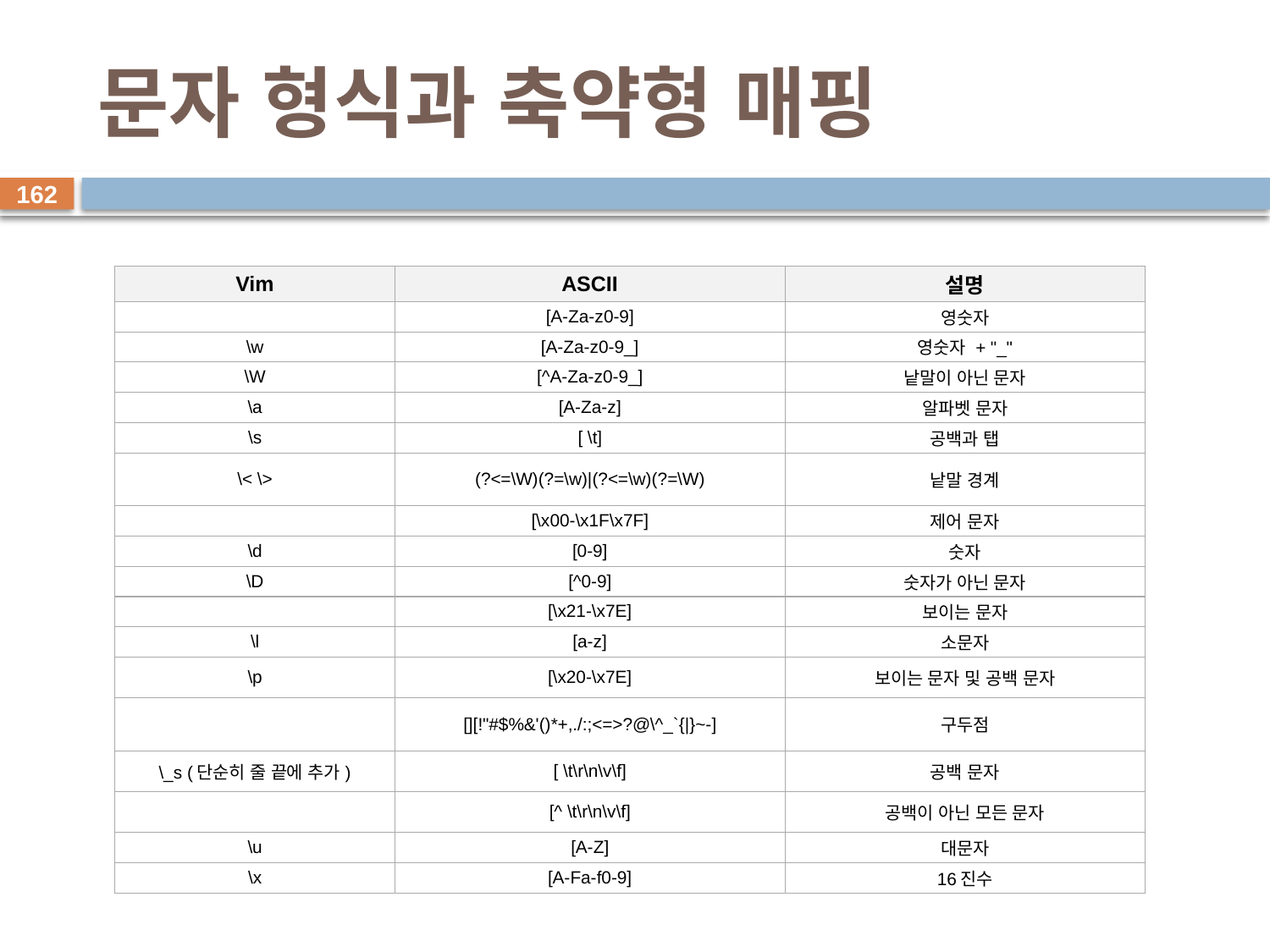

# 문자 형식과 축약형 매핑
162
| Vim | ASCII | 설명 |
| --- | --- | --- |
|  | [A-Za-z0-9] | 영숫자 |
| \w | [A-Za-z0-9\_] | 영숫자 + "\_" |
| \W | [^A-Za-z0-9\_] | 낱말이 아닌 문자 |
| \a | [A-Za-z] | 알파벳 문자 |
| \s | [ \t] | 공백과 탭 |
| \< \> | (?<=\W)(?=\w)|(?<=\w)(?=\W) | 낱말 경계 |
|  | [\x00-\x1F\x7F] | 제어 문자 |
| \d | [0-9] | 숫자 |
| \D | [^0-9] | 숫자가 아닌 문자 |
|  | [\x21-\x7E] | 보이는 문자 |
| \l | [a-z] | 소문자 |
| \p | [\x20-\x7E] | 보이는 문자 및 공백 문자 |
|  | [][!"#$%&'()\*+,./:;<=>?@\^\_`{|}~-] | 구두점 |
| \\_s (단순히 줄 끝에 추가) | [ \t\r\n\v\f] | 공백 문자 |
|  | [^ \t\r\n\v\f] | 공백이 아닌 모든 문자 |
| \u | [A-Z] | 대문자 |
| \x | [A-Fa-f0-9] | 16진수 |